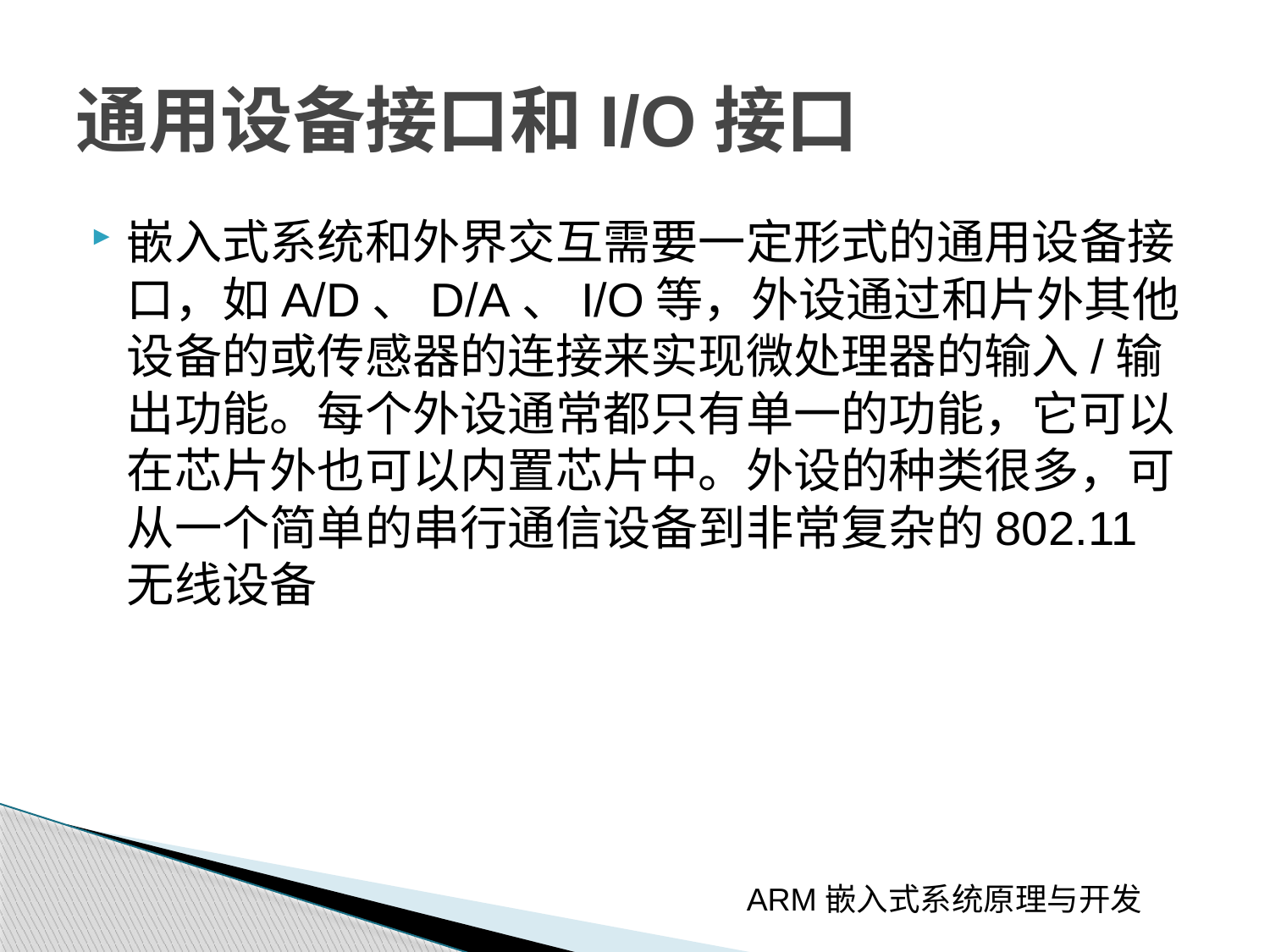

# 通用设备接口和I/O接口
嵌入式系统和外界交互需要一定形式的通用设备接口，如A/D、D/A、I/O等，外设通过和片外其他设备的或传感器的连接来实现微处理器的输入/输出功能。每个外设通常都只有单一的功能，它可以在芯片外也可以内置芯片中。外设的种类很多，可从一个简单的串行通信设备到非常复杂的802.11无线设备
ARM嵌入式系统原理与开发